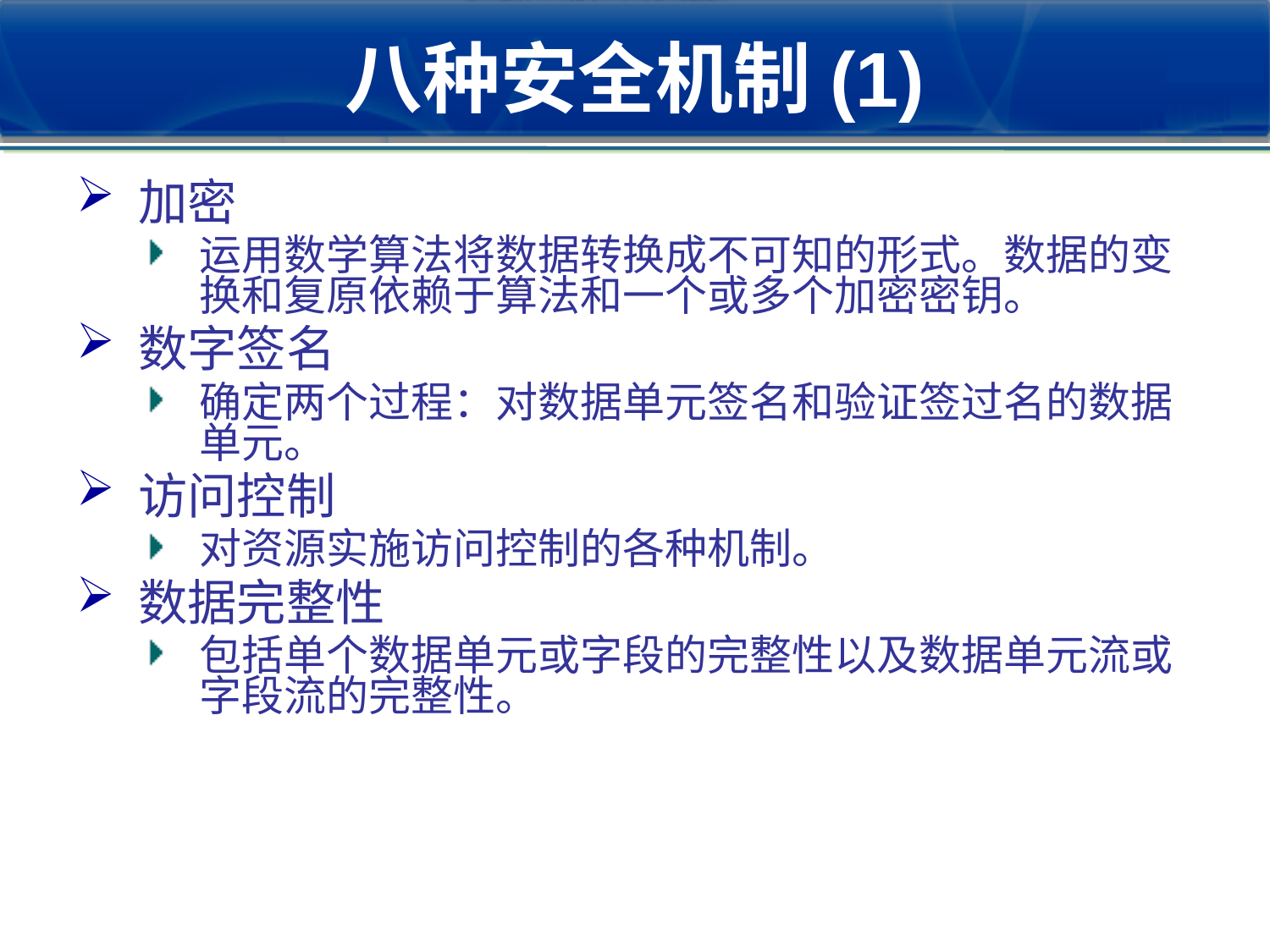

# 八种安全机制(1)
加密
运用数学算法将数据转换成不可知的形式。数据的变换和复原依赖于算法和一个或多个加密密钥。
数字签名
确定两个过程：对数据单元签名和验证签过名的数据单元。
访问控制
对资源实施访问控制的各种机制。
数据完整性
包括单个数据单元或字段的完整性以及数据单元流或字段流的完整性。